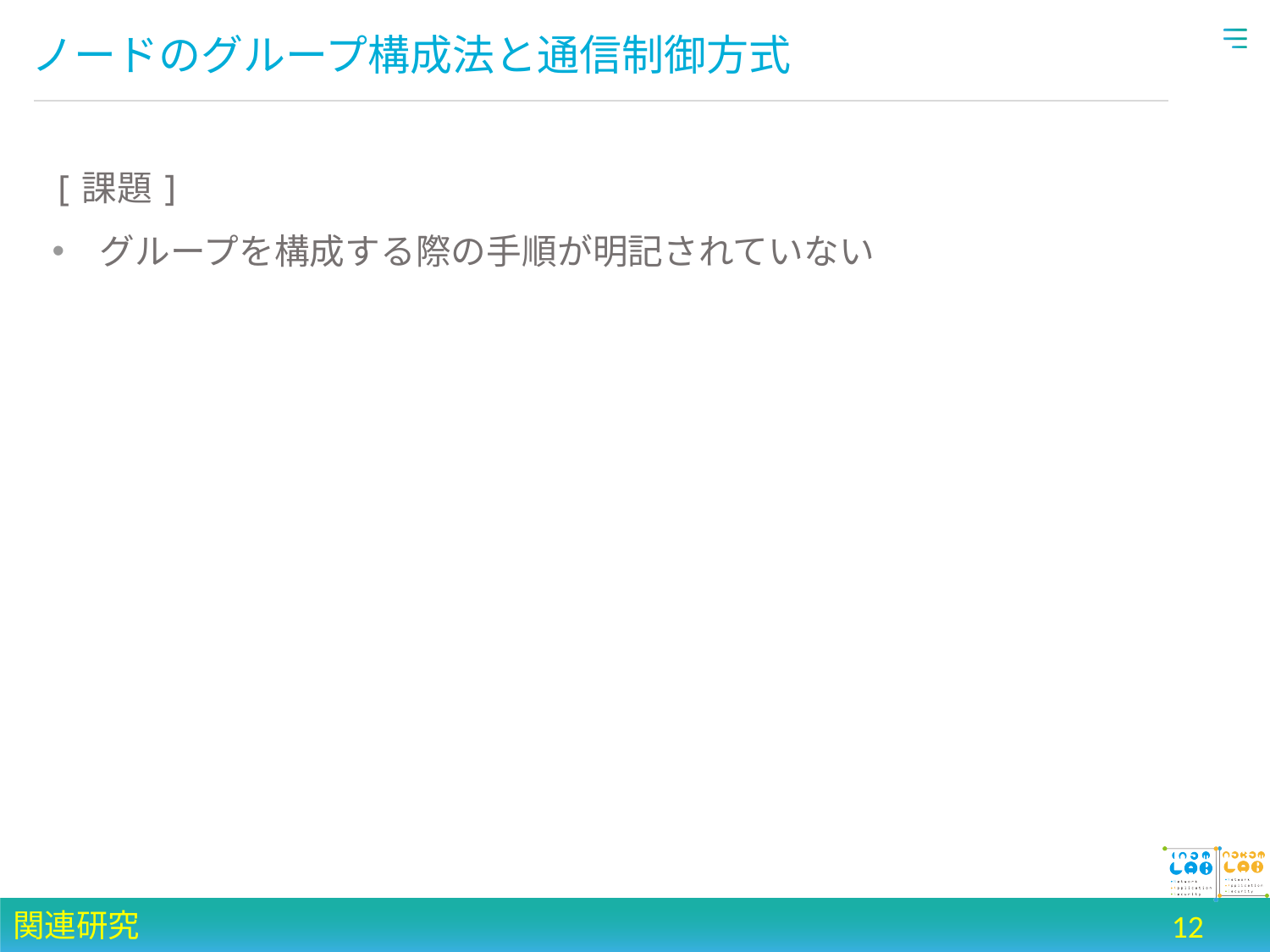

# ノードのグループ構成法と通信制御方式
[課題]
グループを構成する際の手順が明記されていない
関連研究